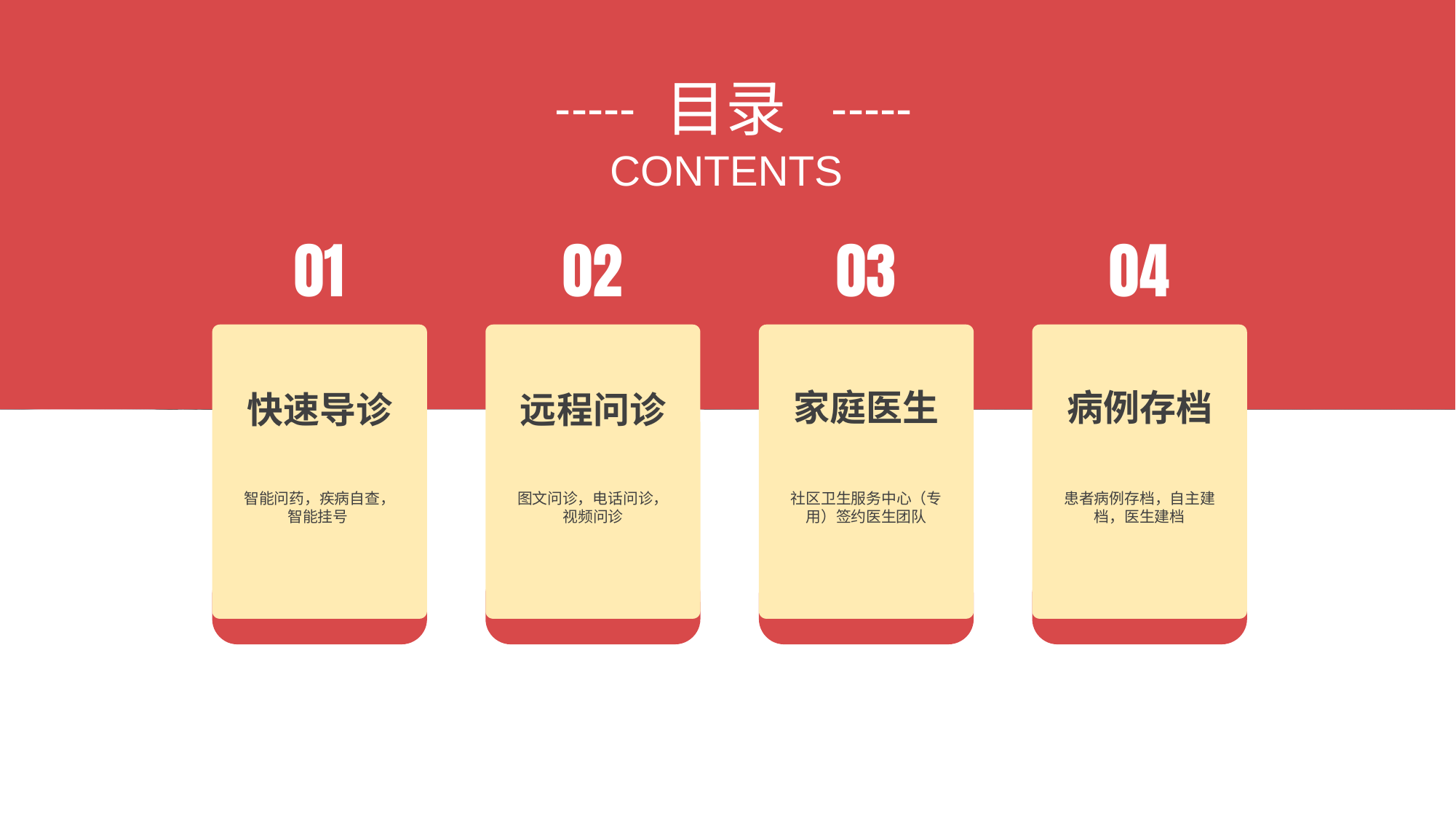

目录
CONTENTS
-----
-----
01

快速导诊
智能问药，疾病自查，智能挂号

02

远程问诊
图文问诊，电话问诊，视频问诊

03

家庭医生
社区卫生服务中心（专用）签约医生团队

04

病例存档
患者病例存档，自主建档，医生建档

。